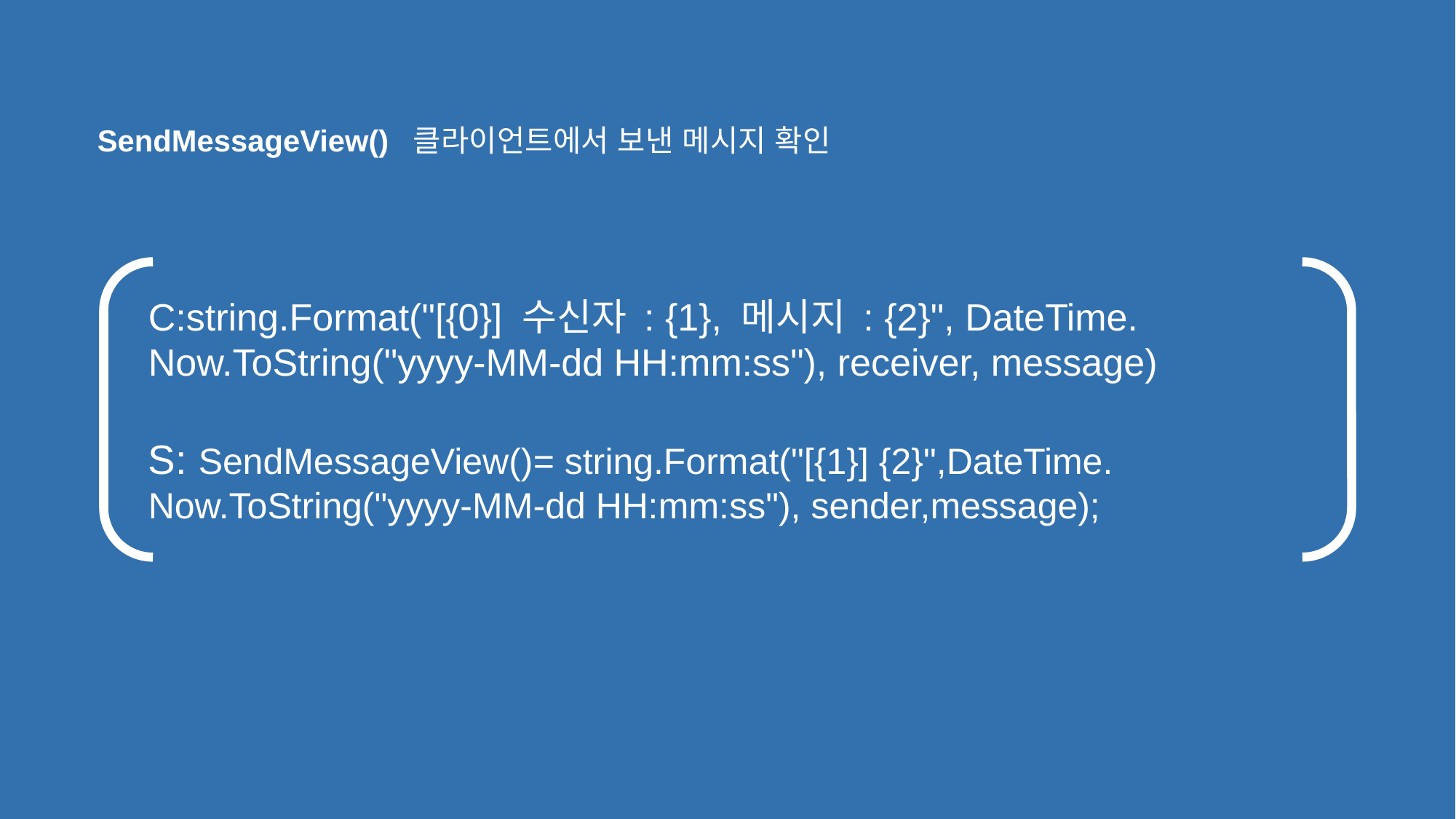

SendMessageView()  클라이언트에서 보낸 메시지 확인

C:string.Format("[{0}] 수신자 : {1}, 메시지 : {2}", DateTime.
Now.ToString("yyyy-MM-dd HH:mm:ss"), receiver, message)

S: SendMessageView()= string.Format("[{1}] {2}",DateTime.     Now.ToString("yyyy-MM-dd HH:mm:ss"), sender,message);